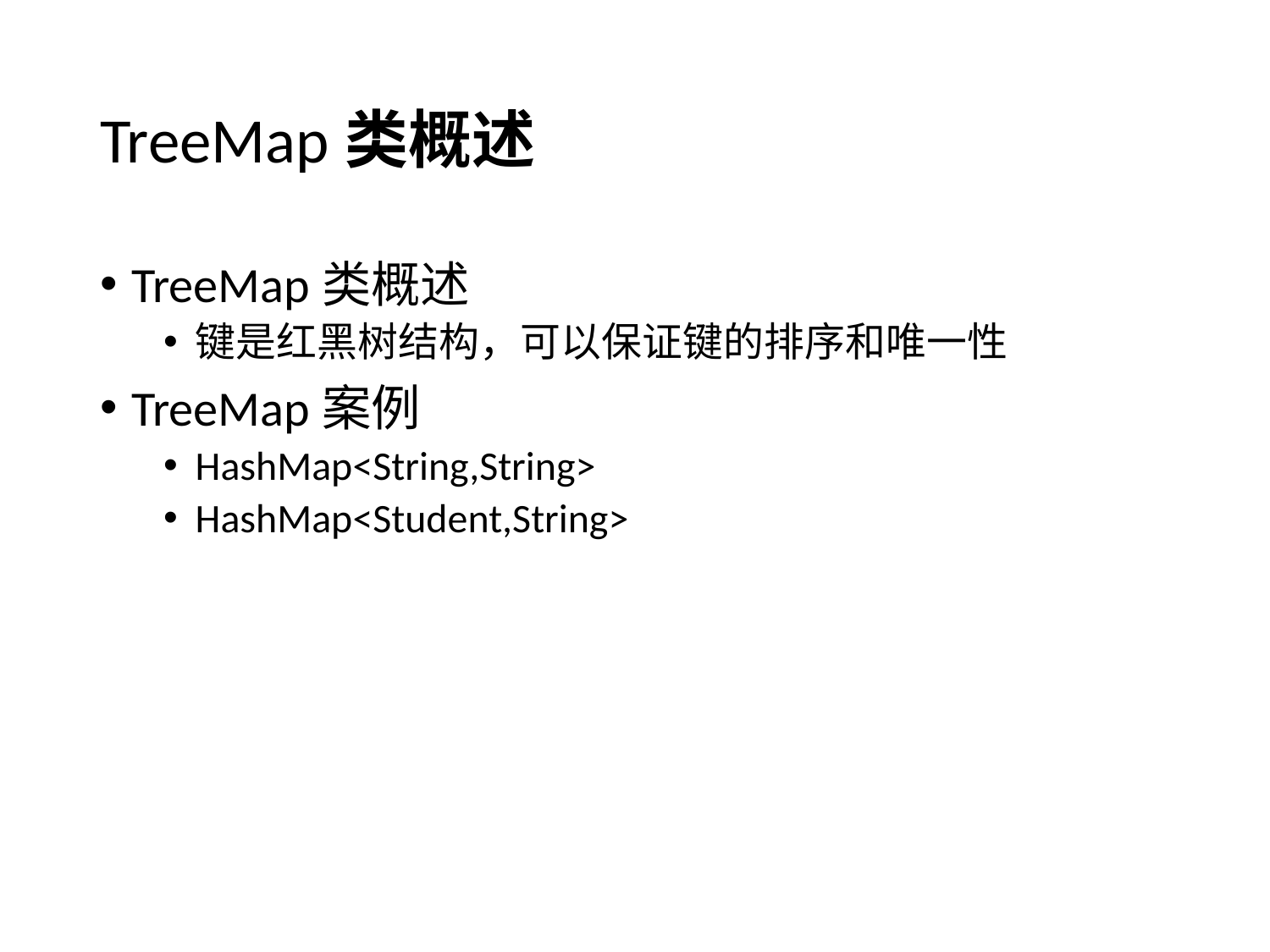

# TreeMap类概述
TreeMap类概述
键是红黑树结构，可以保证键的排序和唯一性
TreeMap案例
HashMap<String,String>
HashMap<Student,String>